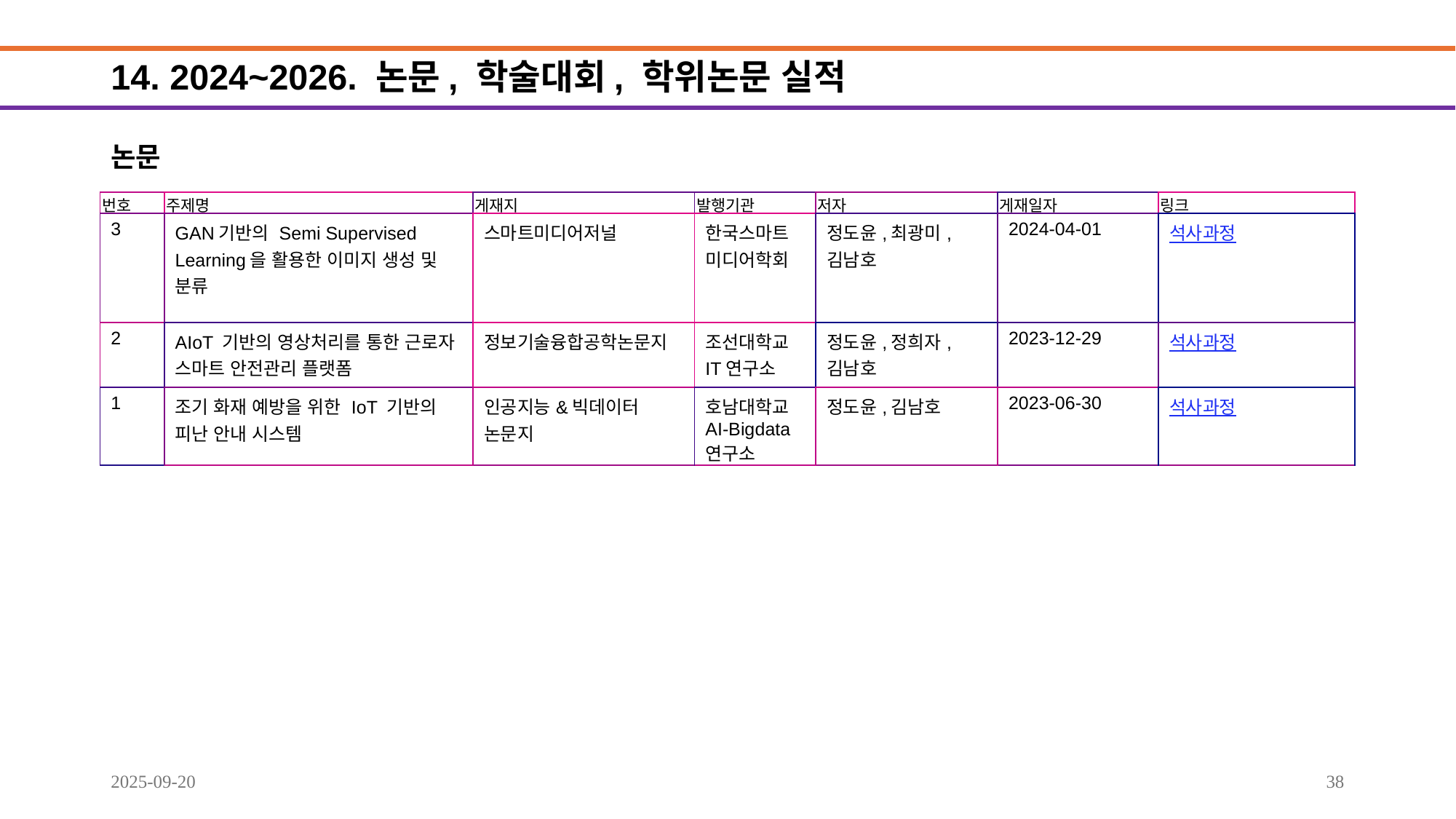

# 14. 2024~2026. 논문, 학술대회, 학위논문 실적
논문
| 번호 | 주제명 | 게재지 | 발행기관 | 저자 | 게재일자 | 링크 |
| --- | --- | --- | --- | --- | --- | --- |
| 3 | GAN기반의 Semi Supervised Learning을 활용한 이미지 생성 및 분류 | 스마트미디어저널 | 한국스마트미디어학회 | 정도윤,최광미,김남호 | 2024-04-01 | 석사과정 |
| 2 | AIoT 기반의 영상처리를 통한 근로자 스마트 안전관리 플랫폼 | 정보기술융합공학논문지 | 조선대학교IT연구소 | 정도윤,정희자,김남호 | 2023-12-29 | 석사과정 |
| 1 | 조기 화재 예방을 위한 IoT 기반의 피난 안내 시스템 | 인공지능&빅데이터 논문지 | 호남대학교 AI-Bigdata 연구소 | 정도윤,김남호 | 2023-06-30 | 석사과정 |
2025-09-20
38